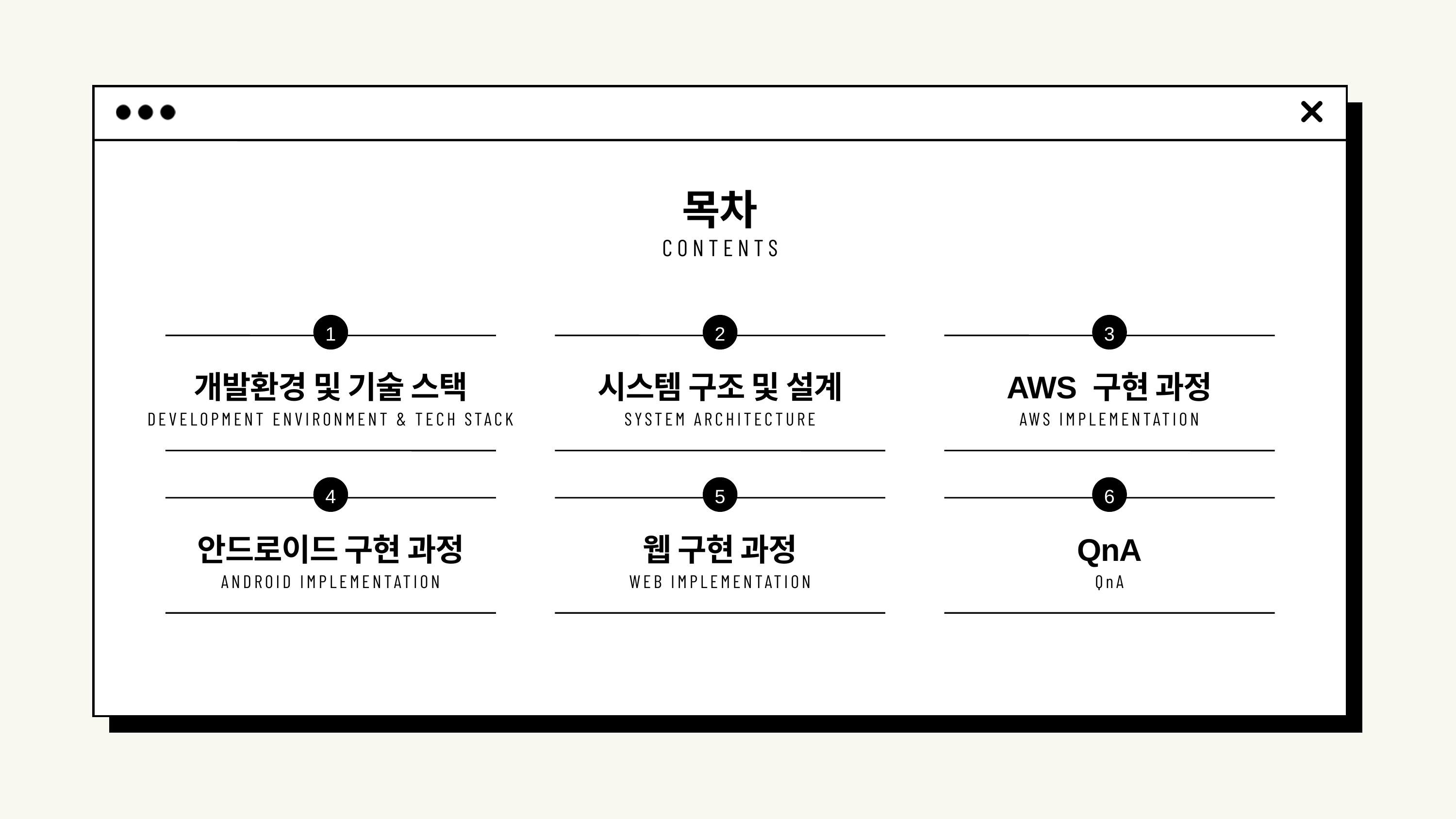

목차
CONTENTS

1
2
3

개발환경 및 기술 스택
시스템 구조 및 설계
AWS 구현 과정
DEVELOPMENT ENVIRONMENT & TECH STACK
SYSTEM ARCHITECTURE
AWS IMPLEMENTATION

4
5
6

안드로이드 구현 과정
웹 구현 과정
QnA
ANDROID IMPLEMENTATION
WEB IMPLEMENTATION
QnA